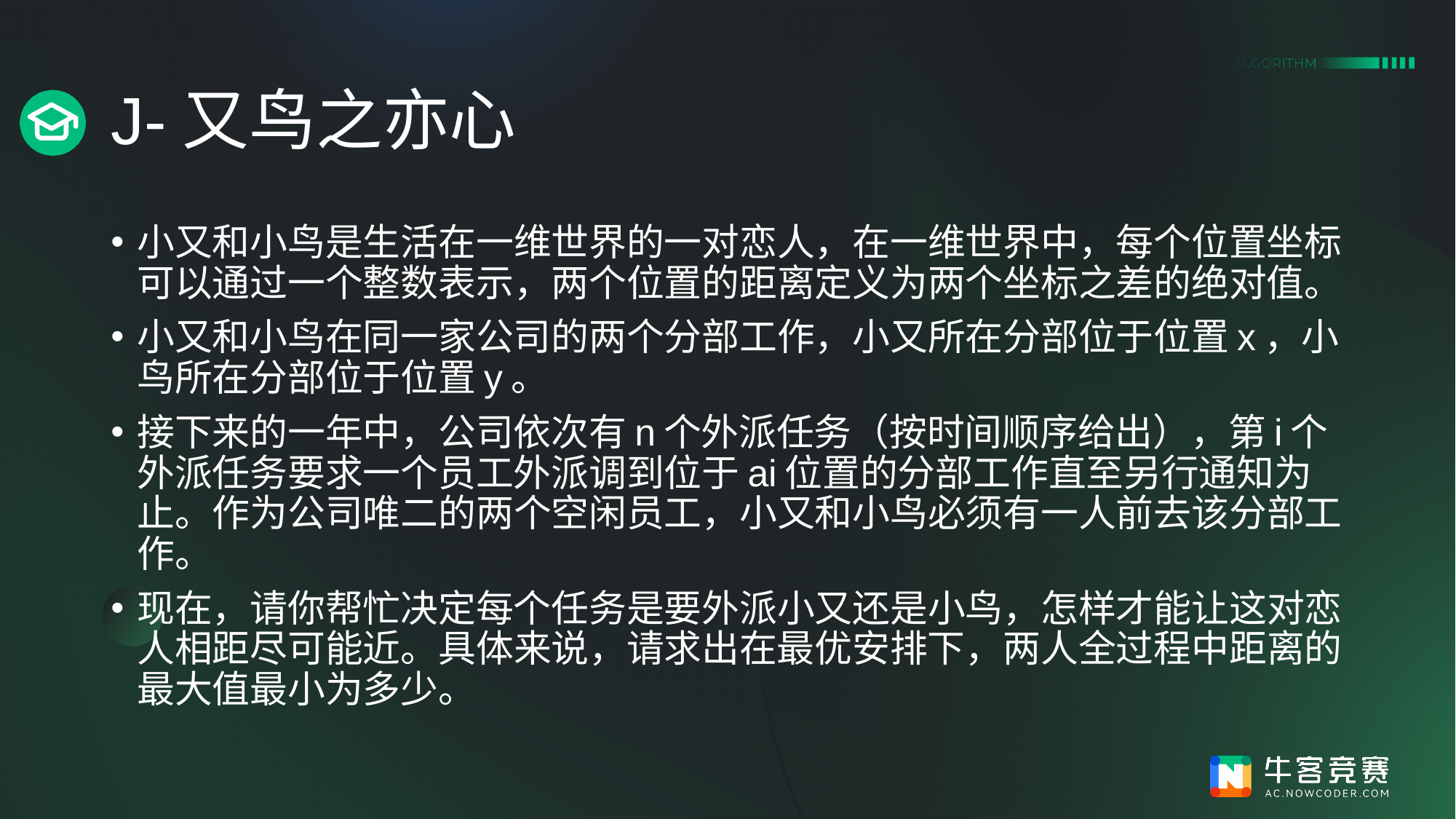

# J-又鸟之亦心
小又和小鸟是生活在一维世界的一对恋人，在一维世界中，每个位置坐标可以通过一个整数表示，两个位置的距离定义为两个坐标之差的绝对值。
小又和小鸟在同一家公司的两个分部工作，小又所在分部位于位置x，小鸟所在分部位于位置y。
接下来的一年中，公司依次有n个外派任务（按时间顺序给出），第i个外派任务要求一个员工外派调到位于ai​位置的分部工作直至另行通知为止。作为公司唯二的两个空闲员工，小又和小鸟必须有一人前去该分部工作。
现在，请你帮忙决定每个任务是要外派小又还是小鸟，怎样才能让这对恋人相距尽可能近。具体来说，请求出在最优安排下，两人全过程中距离的最大值最小为多少。